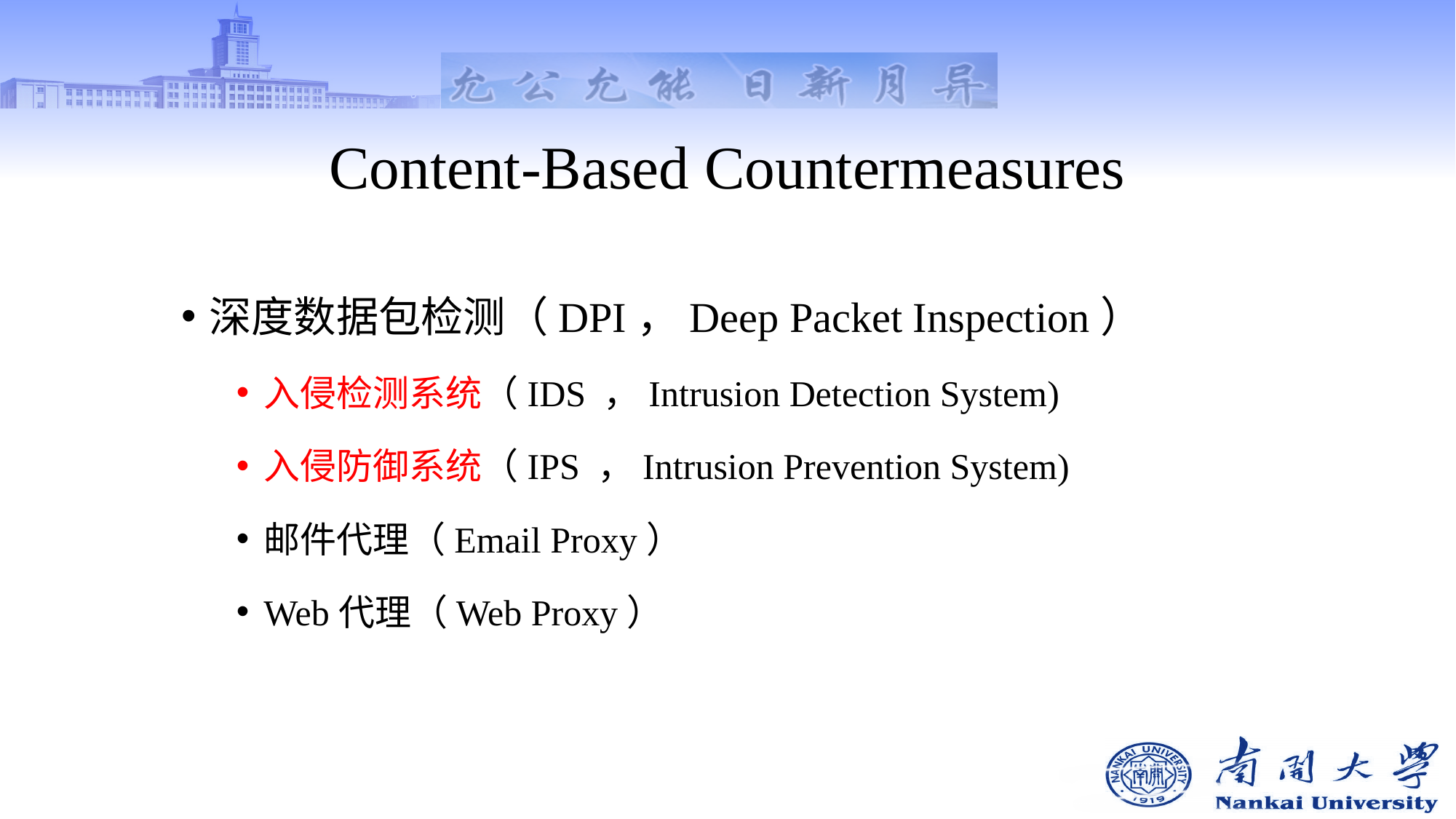

# Content-Based Countermeasures
深度数据包检测（DPI，Deep Packet Inspection）
入侵检测系统（IDS ，Intrusion Detection System)
入侵防御系统（IPS ，Intrusion Prevention System)
邮件代理（Email Proxy）
Web代理（Web Proxy）